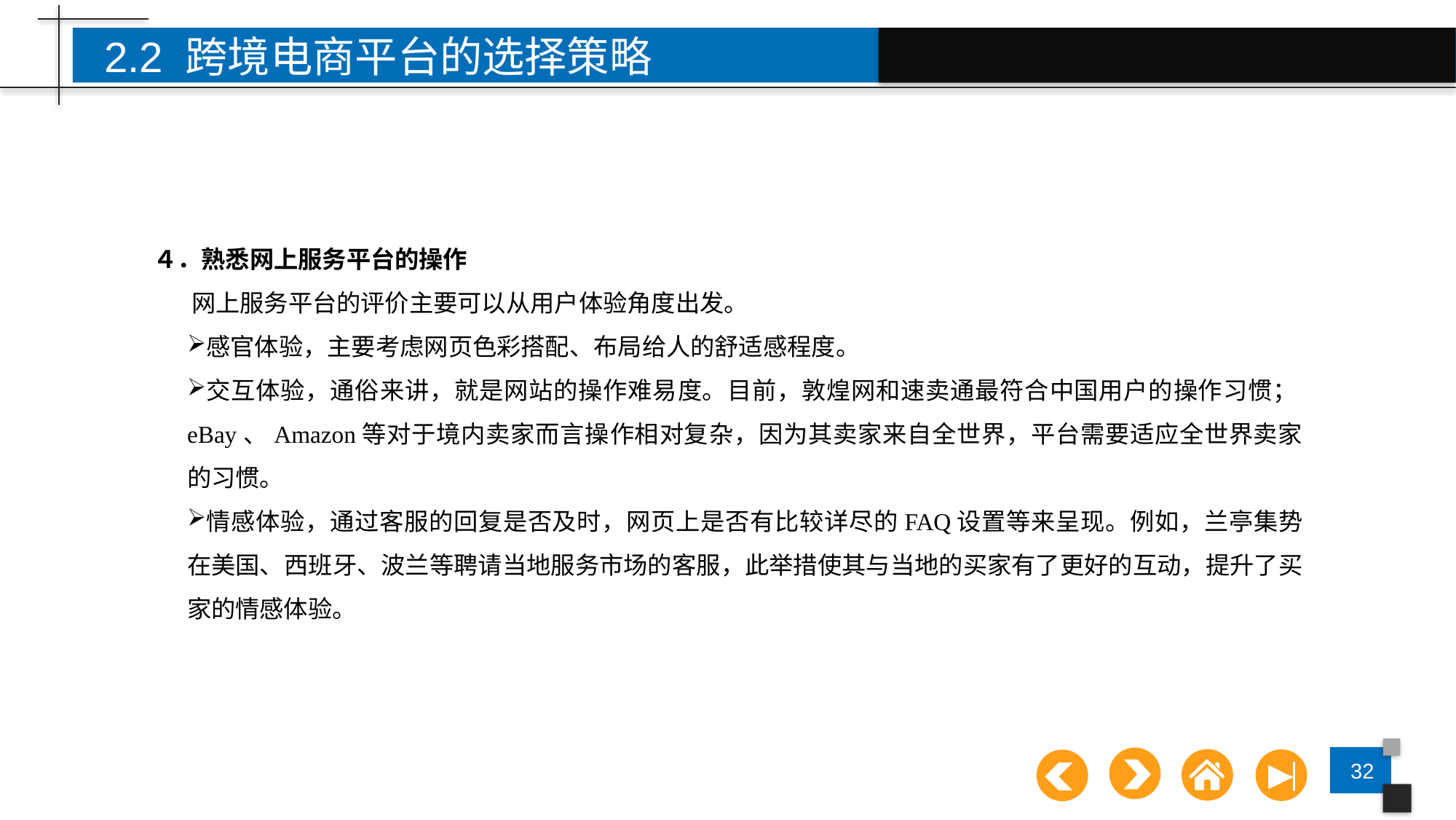

2.2 跨境电商平台的选择策略
４．熟悉网上服务平台的操作
      网上服务平台的评价主要可以从用户体验角度出发。
感官体验，主要考虑网页色彩搭配、布局给人的舒适感程度。
交互体验，通俗来讲，就是网站的操作难易度。目前，敦煌网和速卖通最符合中国用户的操作习惯；eBay、Amazon等对于境内卖家而言操作相对复杂，因为其卖家来自全世界，平台需要适应全世界卖家的习惯。
情感体验，通过客服的回复是否及时，网页上是否有比较详尽的FAQ设置等来呈现。例如，兰亭集势在美国、西班牙、波兰等聘请当地服务市场的客服，此举措使其与当地的买家有了更好的互动，提升了买家的情感体验。